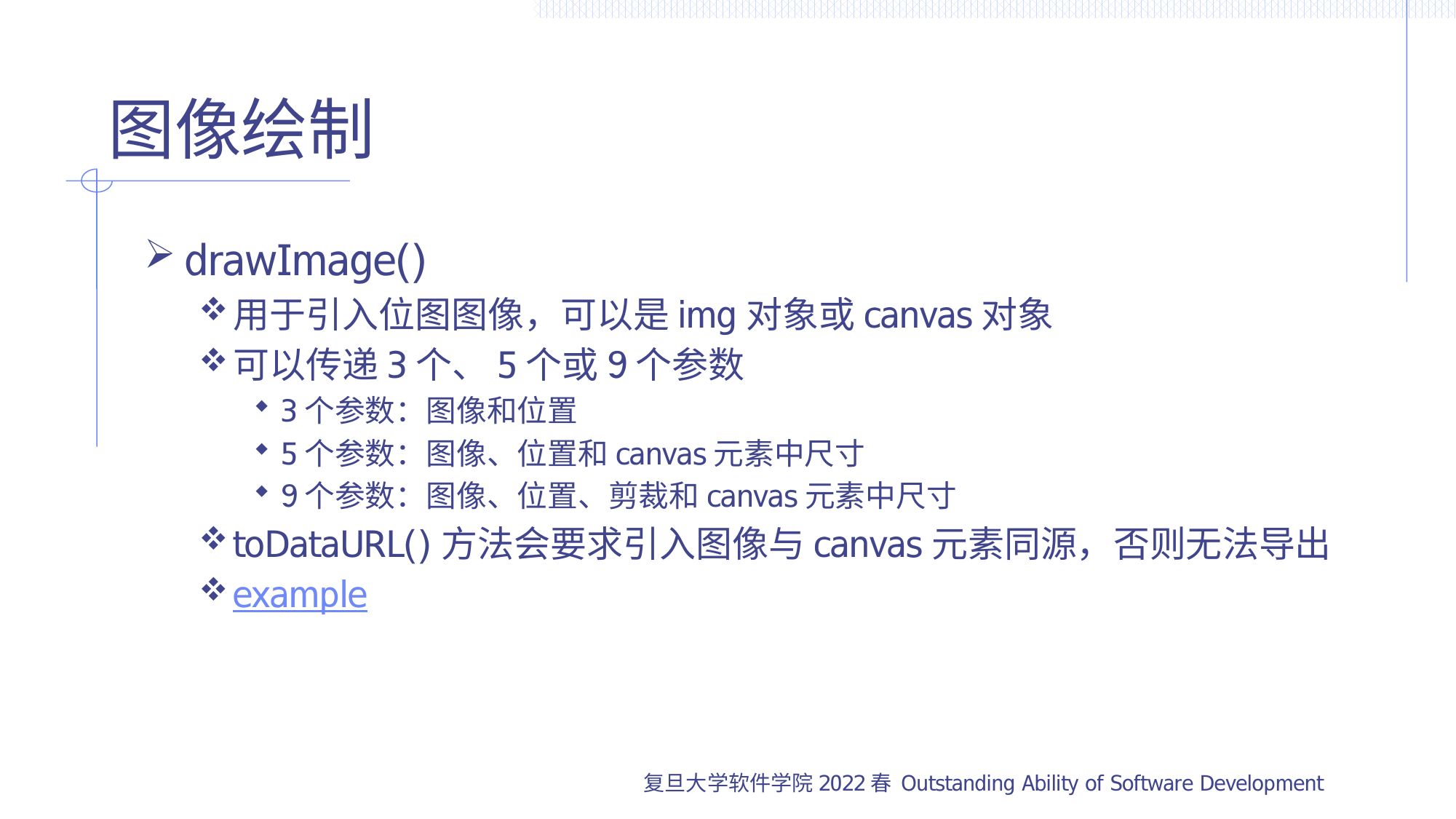

# 图像绘制
drawImage()
用于引入位图图像，可以是img对象或canvas对象
可以传递3个、5个或9个参数
3个参数：图像和位置
5个参数：图像、位置和canvas元素中尺寸
9个参数：图像、位置、剪裁和canvas元素中尺寸
toDataURL()方法会要求引入图像与canvas元素同源，否则无法导出
example